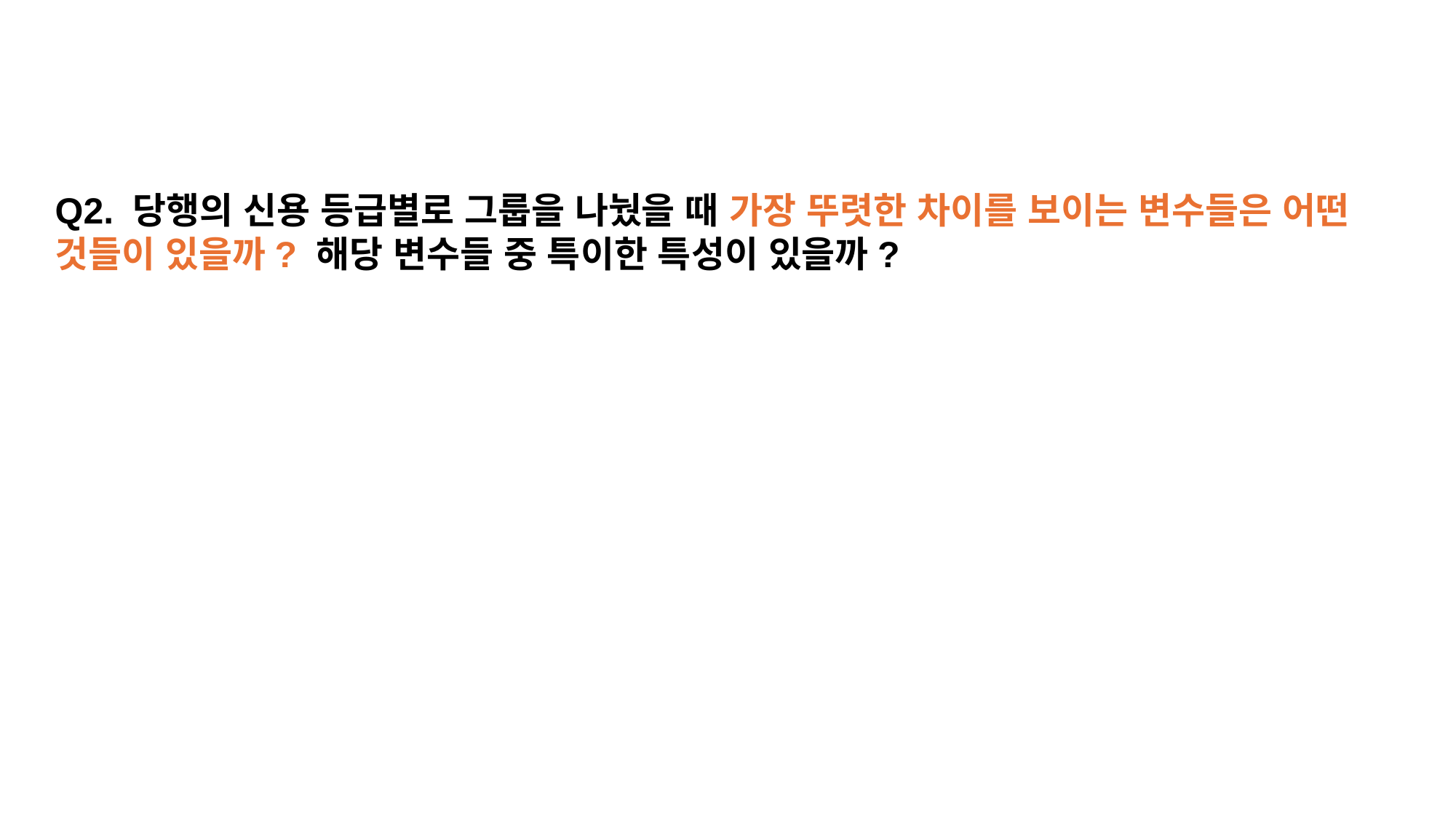

Q2. 당행의 신용 등급별로 그룹을 나눴을 때 가장 뚜렷한 차이를 보이는 변수들은 어떤 것들이 있을까? 해당 변수들 중 특이한 특성이 있을까?